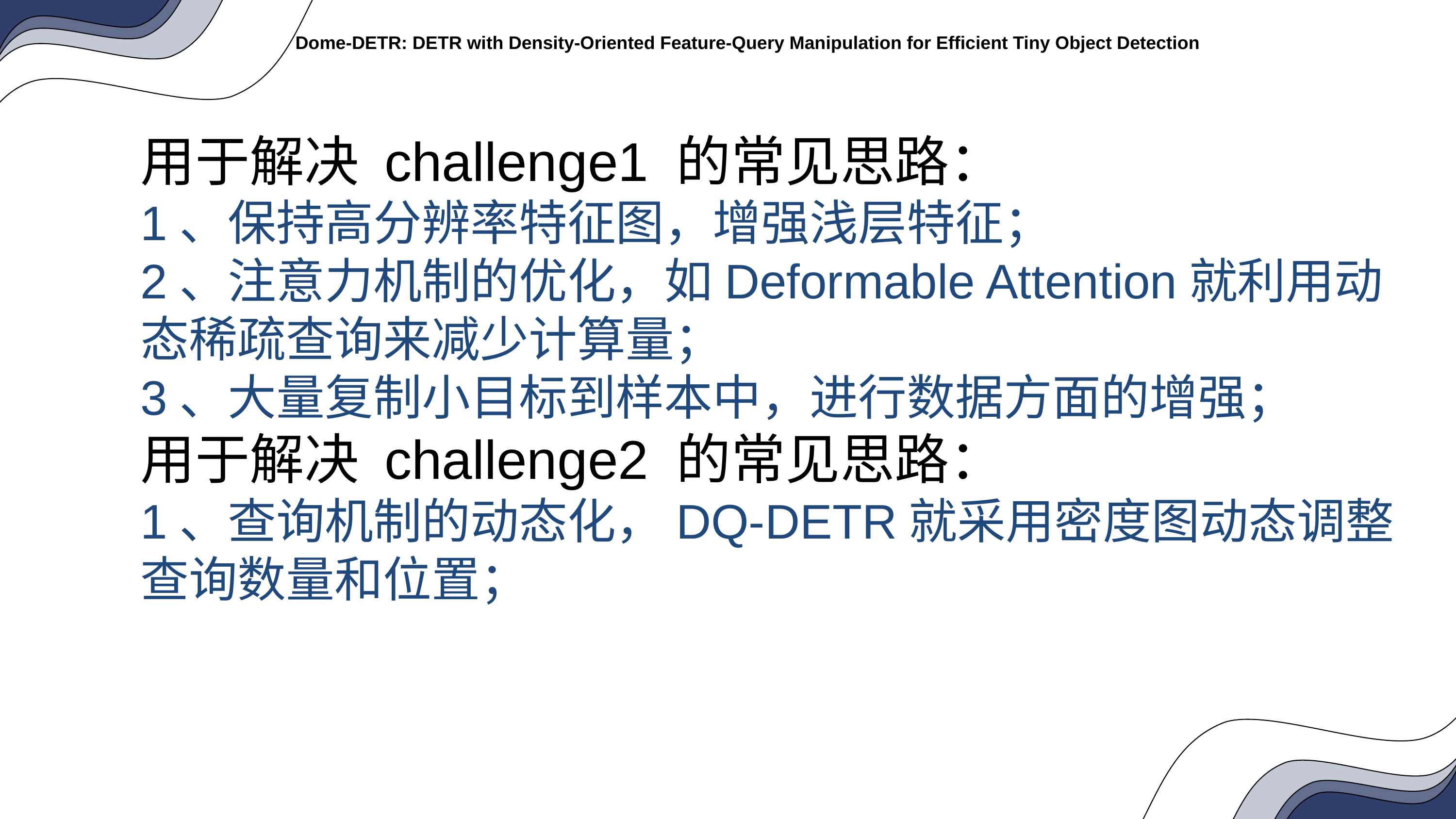

用于解决 challenge1 的常见思路：
1、保持高分辨率特征图，增强浅层特征；
2、注意力机制的优化，如Deformable Attention就利用动态稀疏查询来减少计算量；
3、大量复制小目标到样本中，进行数据方面的增强；
用于解决 challenge2 的常见思路：
1、查询机制的动态化，DQ-DETR就采用密度图动态调整查询数量和位置；